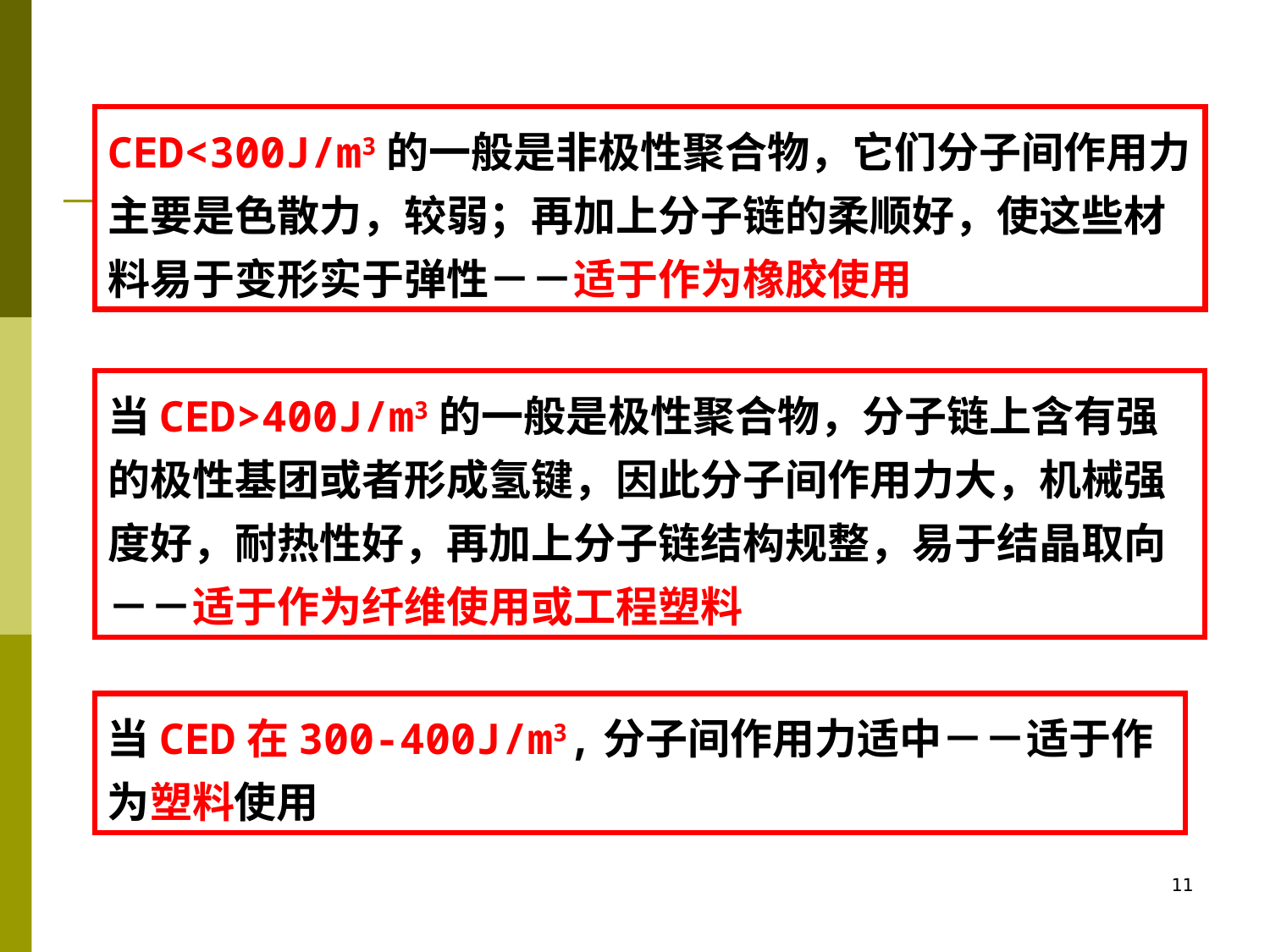

CED<300J/m3的一般是非极性聚合物，它们分子间作用力主要是色散力，较弱；再加上分子链的柔顺好，使这些材料易于变形实于弹性－－适于作为橡胶使用
当CED>400J/m3的一般是极性聚合物，分子链上含有强的极性基团或者形成氢键，因此分子间作用力大，机械强度好，耐热性好，再加上分子链结构规整，易于结晶取向－－适于作为纤维使用或工程塑料
当CED在300-400J/m3,分子间作用力适中－－适于作为塑料使用
11